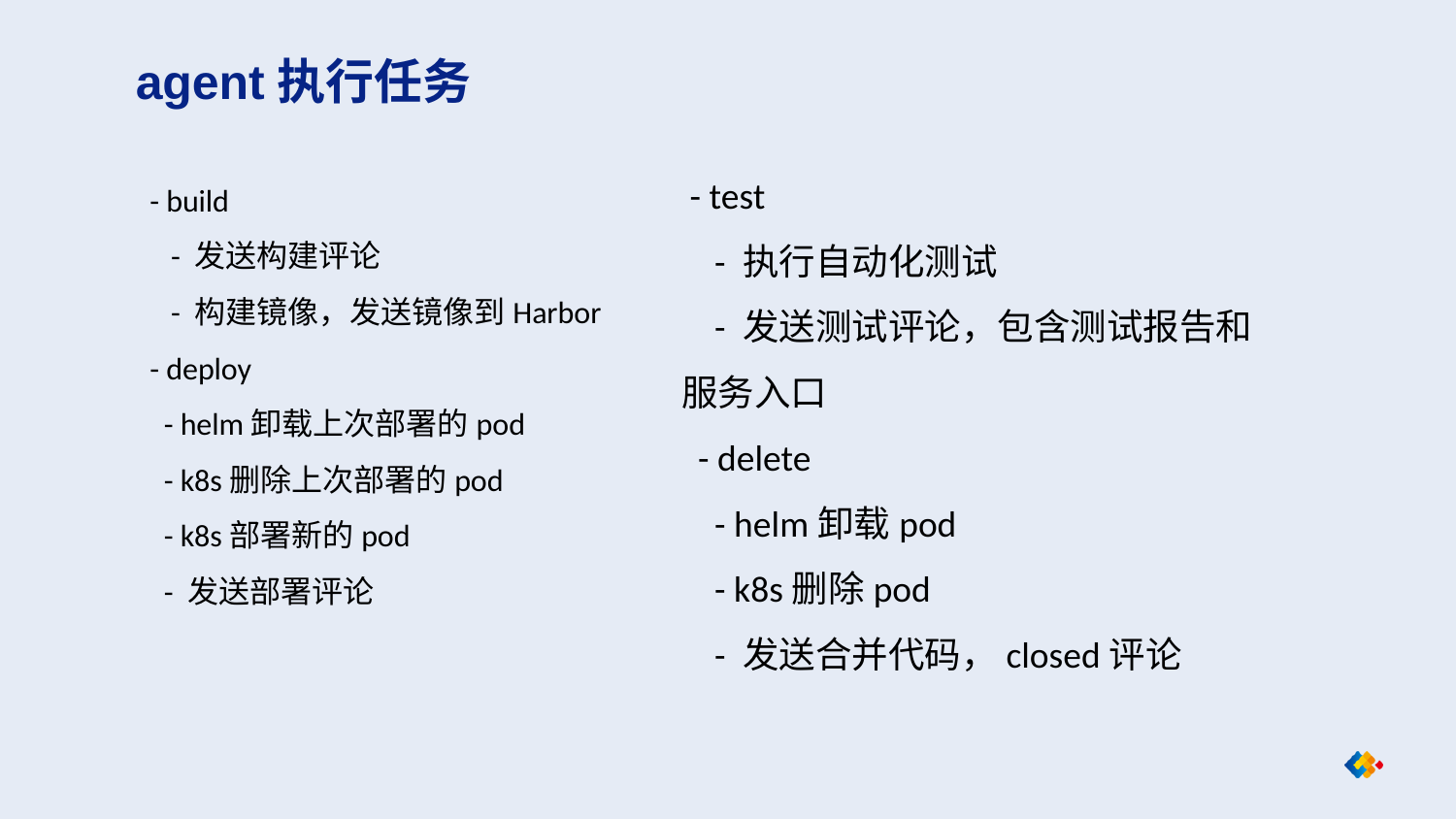

agent执行任务
 - test
    - 执行自动化测试
    - 发送测试评论，包含测试报告和服务入口
  - delete
    - helm卸载pod
    - k8s删除pod
    - 发送合并代码，closed评论

  - build
     - 发送构建评论
     - 构建镜像，发送镜像到Harbor
  - deploy
    - helm卸载上次部署的pod
    - k8s删除上次部署的pod
    - k8s部署新的pod
    - 发送部署评论